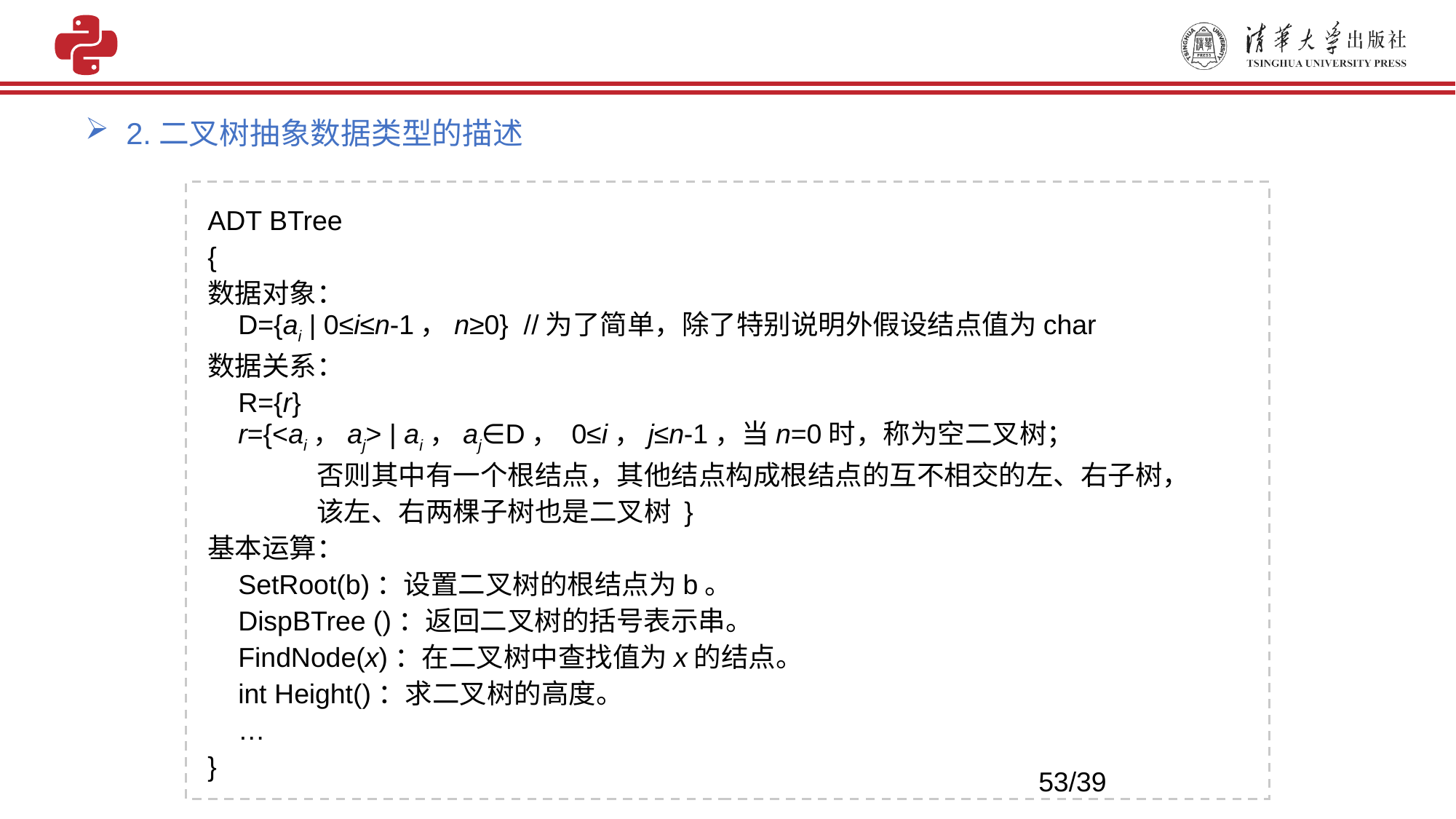

2.二叉树抽象数据类型的描述
ADT BTree
{
数据对象：
    D={ai | 0≤i≤n-1，n≥0}  //为了简单，除了特别说明外假设结点值为char
数据关系：
    R={r}
    r={<ai，aj> | ai，aj∈D， 0≤i，j≤n-1，当n=0时，称为空二叉树；
	否则其中有一个根结点，其他结点构成根结点的互不相交的左、右子树，
	该左、右两棵子树也是二叉树 }
基本运算：
    SetRoot(b)：设置二叉树的根结点为b。
    DispBTree ()：返回二叉树的括号表示串。
    FindNode(x)：在二叉树中查找值为x的结点。
    int Height()：求二叉树的高度。
    …
}
53/39